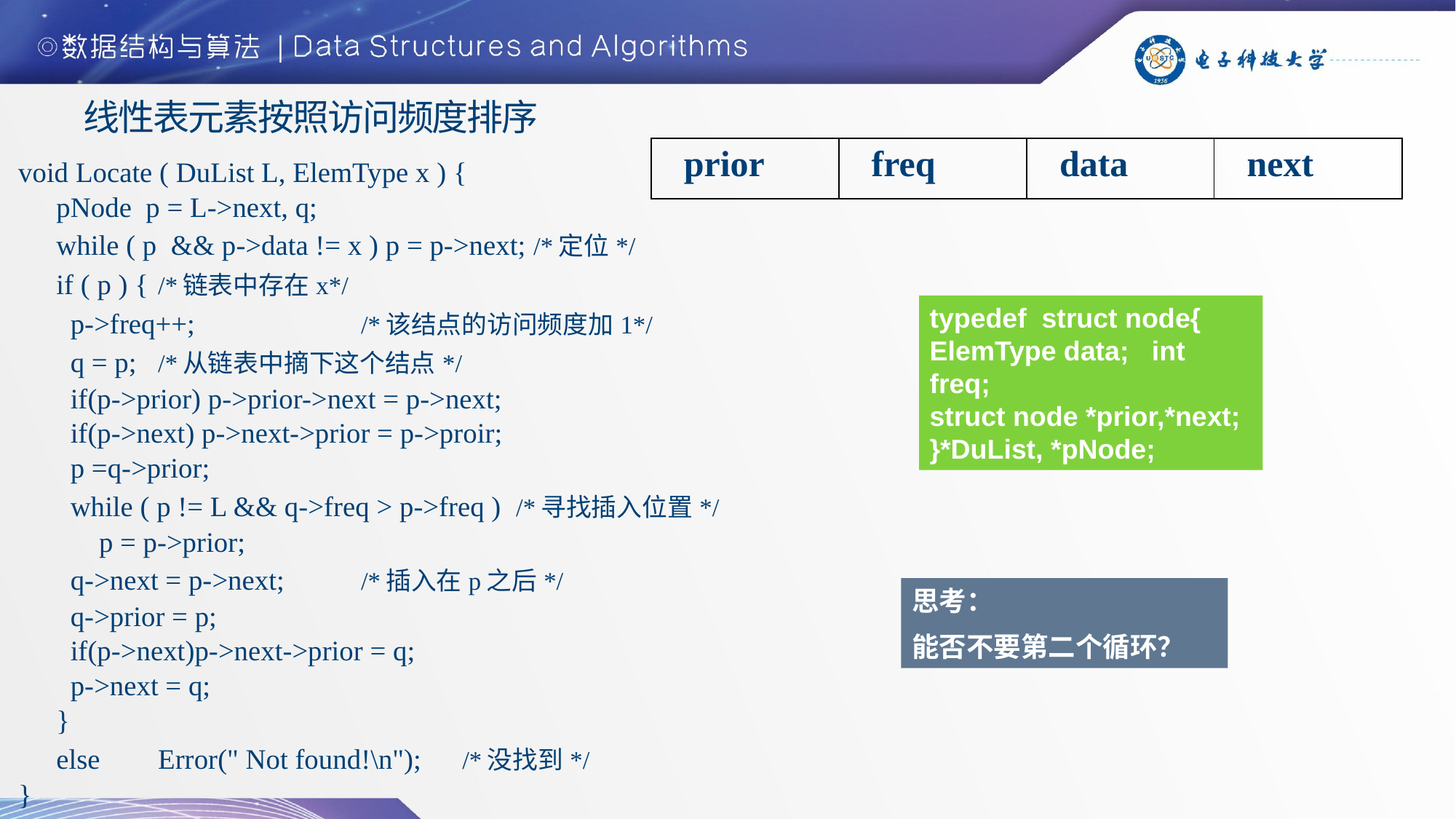

# 线性表元素按照访问频度排序
| prior | freq | data | next |
| --- | --- | --- | --- |
void Locate ( DuList L, ElemType x ) {
	pNode  p = L->next, q;
	while ( p  && p->data != x ) p = p->next; /*定位*/
	if ( p ) {		/*链表中存在x*/
	  p->freq++;	   	/*该结点的访问频度加1*/
	  q = p;		/*从链表中摘下这个结点*/
	  if(p->prior) p->prior->next = p->next;
	  if(p->next) p->next->prior = p->proir;
	  p =q->prior;
	  while ( p != L && q->freq > p->freq )  /*寻找插入位置*/
	      p = p->prior;
	  q->next = p->next;	/*插入在p之后*/
	  q->prior = p;
	  if(p->next)p->next->prior = q;
	  p->next = q;
	}
	else	Error(" Not found!\n");	/*没找到*/
}
typedef  struct node{
ElemType data;   int freq;
struct node *prior,*next;
}*DuList, *pNode;
思考：
能否不要第二个循环？